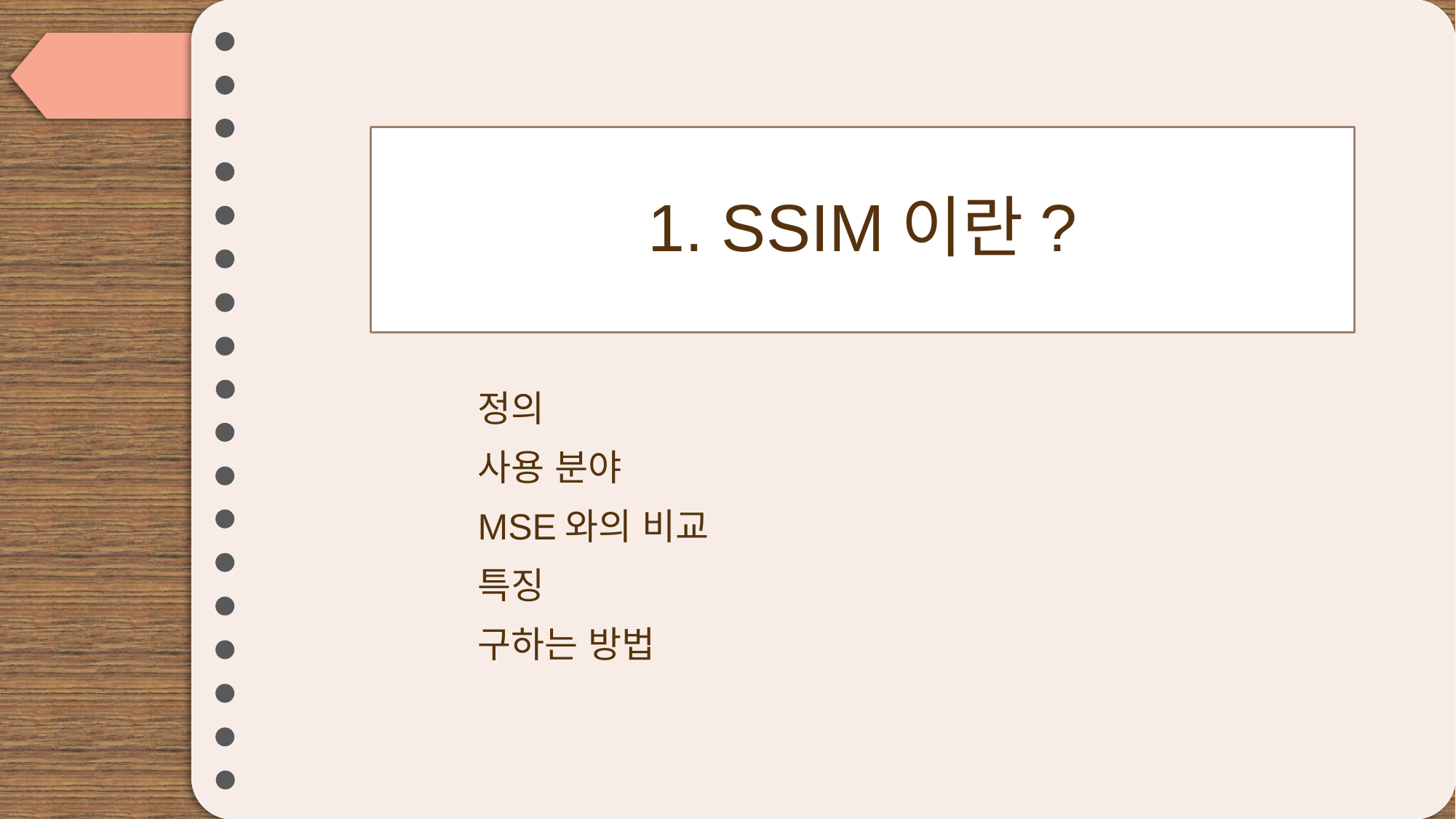

# 1. SSIM이란?
정의
사용 분야
MSE와의 비교
특징
구하는 방법